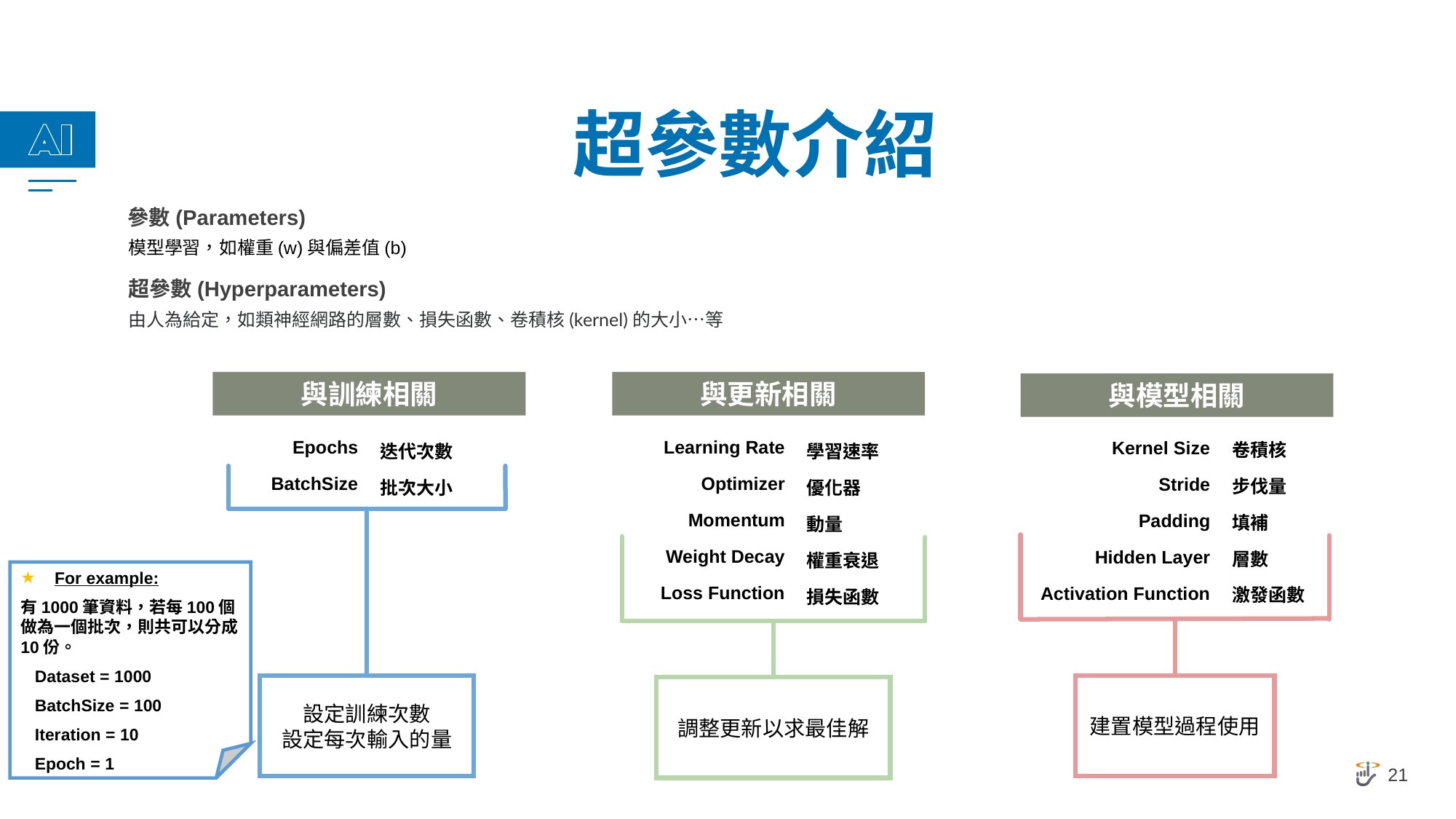

# 超參數介紹
參數(Parameters)
模型學習，如權重(w)與偏差值(b)
超參數(Hyperparameters)
由人為給定，如類神經網路的層數、損失函數、卷積核(kernel)的大小…等
與訓練相關
與更新相關
與模型相關
| Kernel Size | 卷積核 |
| --- | --- |
| Stride | 步伐量 |
| Padding | 填補 |
| Hidden Layer | 層數 |
| Activation Function | 激發函數 |
| Epochs | 迭代次數 |
| --- | --- |
| BatchSize | 批次大小 |
| Learning Rate | 學習速率 |
| --- | --- |
| Optimizer | 優化器 |
| Momentum | 動量 |
| Weight Decay | 權重衰退 |
| Loss Function | 損失函數 |
設定訓練次數
設定每次輸入的量
建置模型過程使用
調整更新以求最佳解
For example:
有1000筆資料，若每100個做為一個批次，則共可以分成10份。
   Dataset = 1000
   BatchSize = 100
   Iteration = 10
   Epoch = 1
21